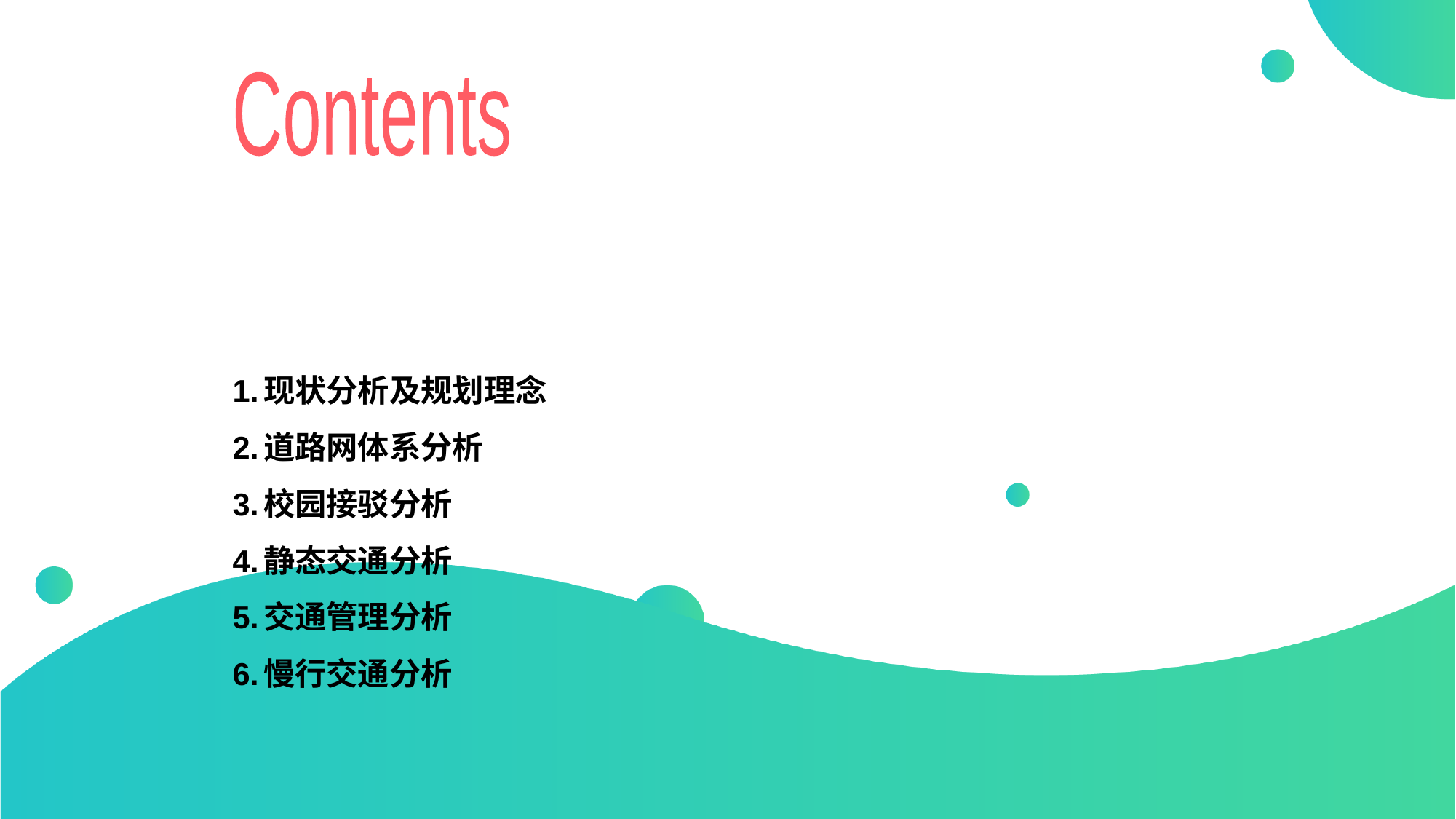

Contents
# 1.现状分析及规划理念 2.道路网体系分析 3.校园接驳分析 4.静态交通分析 5.交通管理分析 6.慢行交通分析